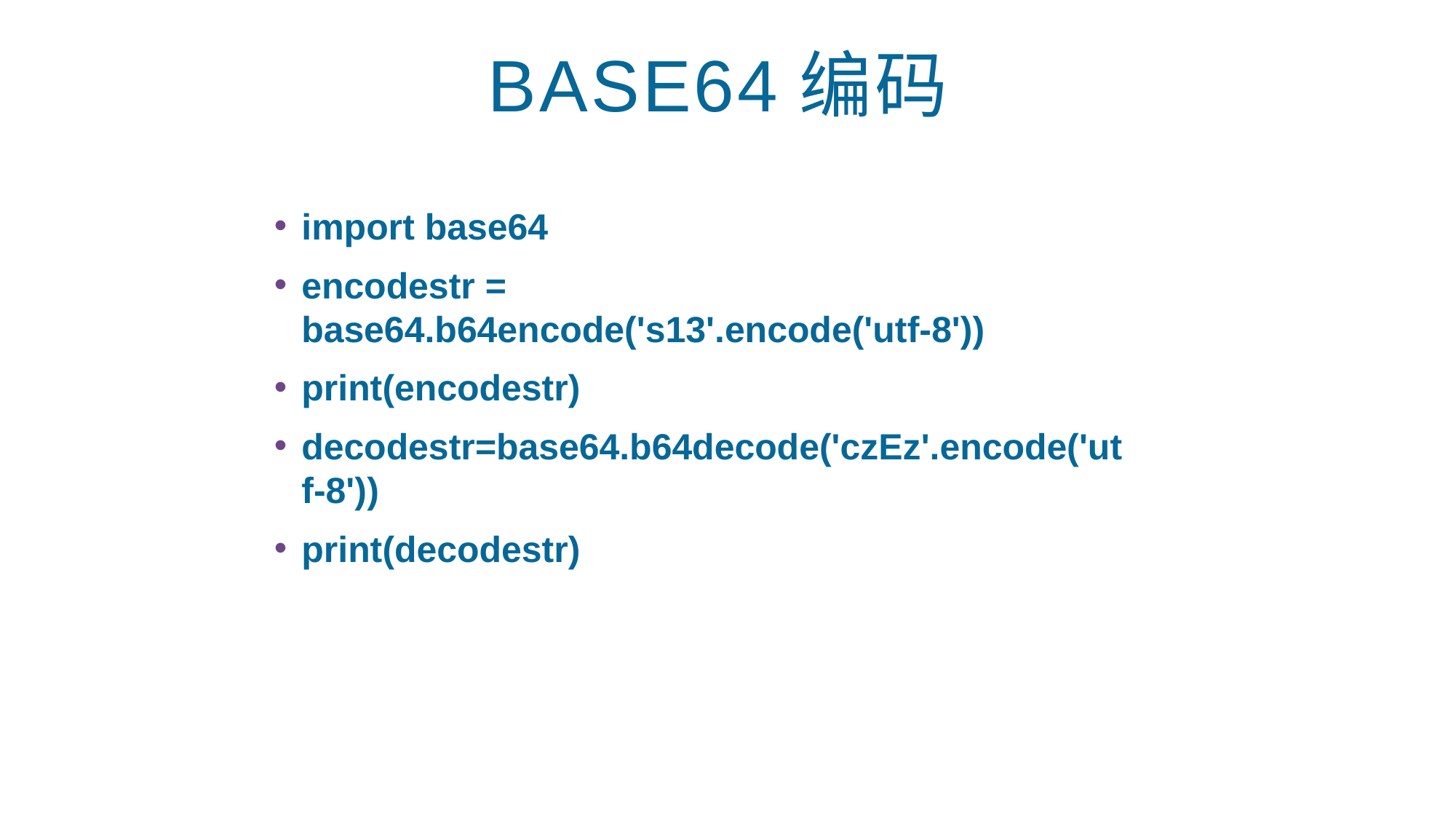

# BASE64编码
import base64
encodestr = base64.b64encode('s13'.encode('utf-8'))
print(encodestr)
decodestr=base64.b64decode('czEz'.encode('utf-8'))
print(decodestr)